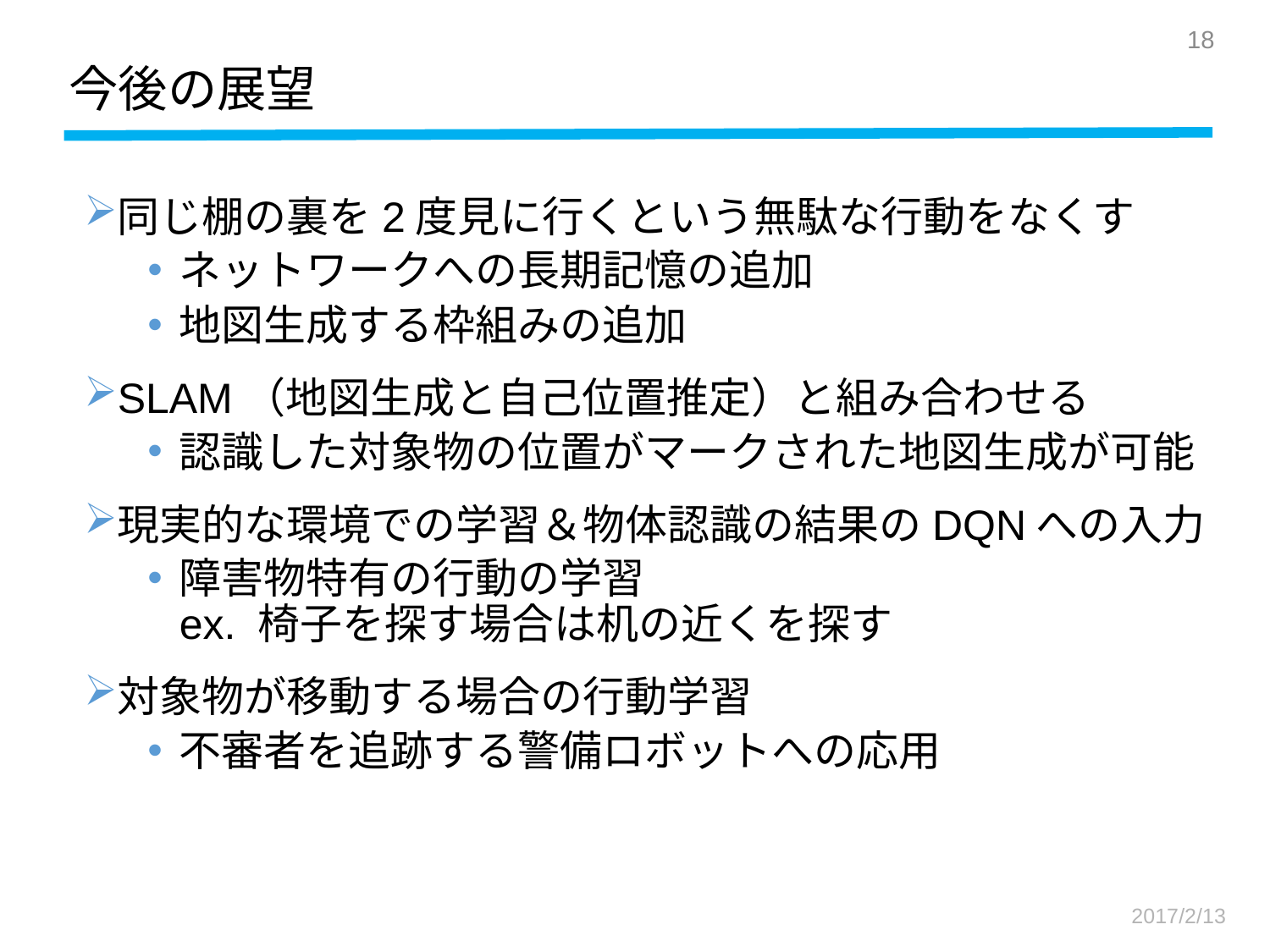

18
# 今後の展望
同じ棚の裏を2度見に行くという無駄な行動をなくす
ネットワークへの長期記憶の追加
地図生成する枠組みの追加
SLAM（地図生成と自己位置推定）と組み合わせる
認識した対象物の位置がマークされた地図生成が可能
現実的な環境での学習＆物体認識の結果のDQNへの入力
障害物特有の行動の学習
ex. 椅子を探す場合は机の近くを探す
対象物が移動する場合の行動学習
不審者を追跡する警備ロボットへの応用

2017/2/13